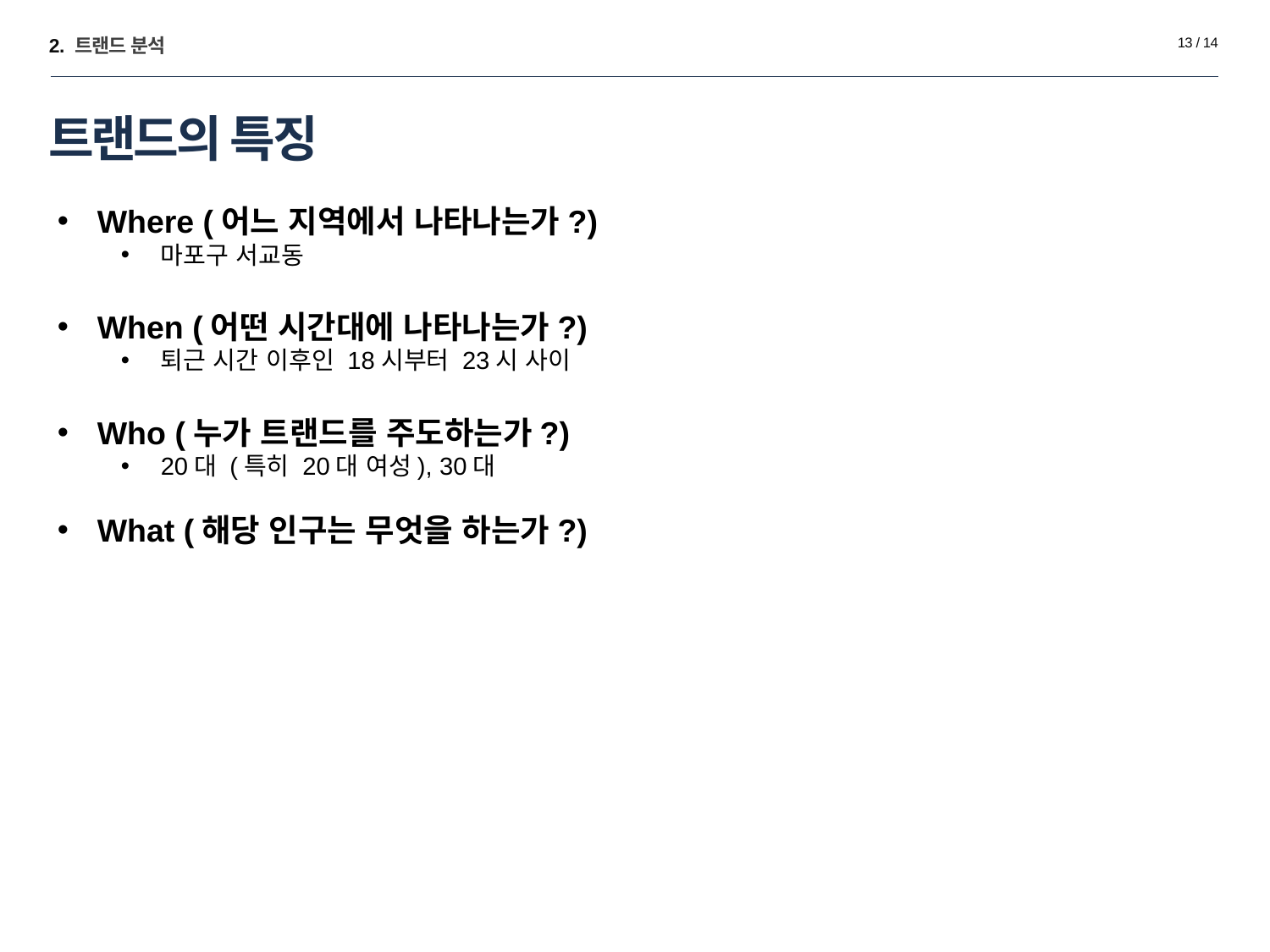

2. 트랜드 분석
13 / 14
# 트랜드의 특징
Where (어느 지역에서 나타나는가?)
마포구 서교동

When (어떤 시간대에 나타나는가?)
퇴근 시간 이후인 18시부터 23시 사이

Who (누가 트랜드를 주도하는가?)
20대 (특히 20대 여성), 30대

What (해당 인구는 무엇을 하는가?)